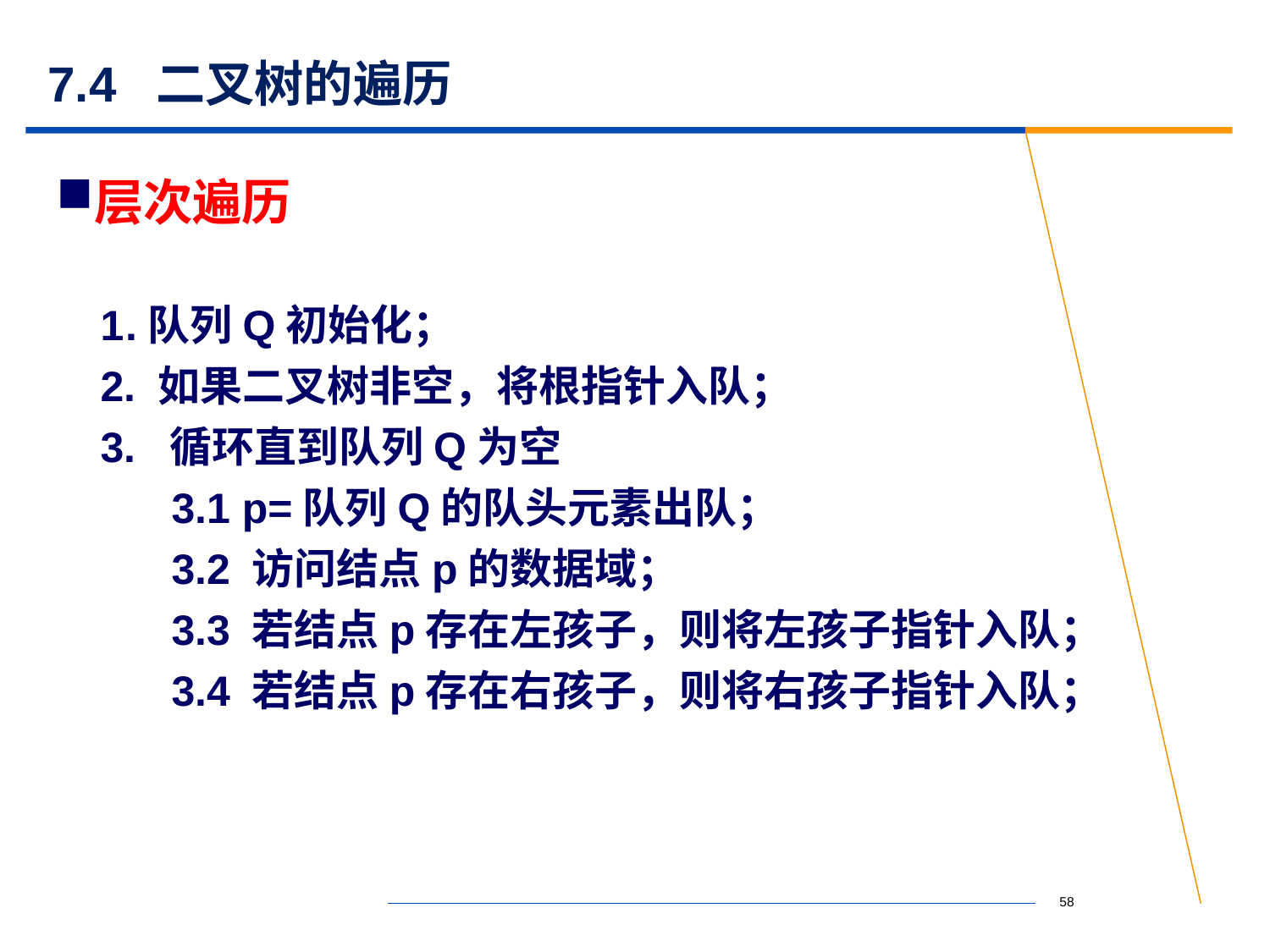

# 7.4  二叉树的遍历
层次遍历
队列Q初始化；
2. 如果二叉树非空，将根指针入队；
3.  循环直到队列Q为空
      3.1 p=队列Q的队头元素出队；
      3.2 访问结点p的数据域；
      3.3 若结点p存在左孩子，则将左孩子指针入队；
      3.4 若结点p存在右孩子，则将右孩子指针入队；